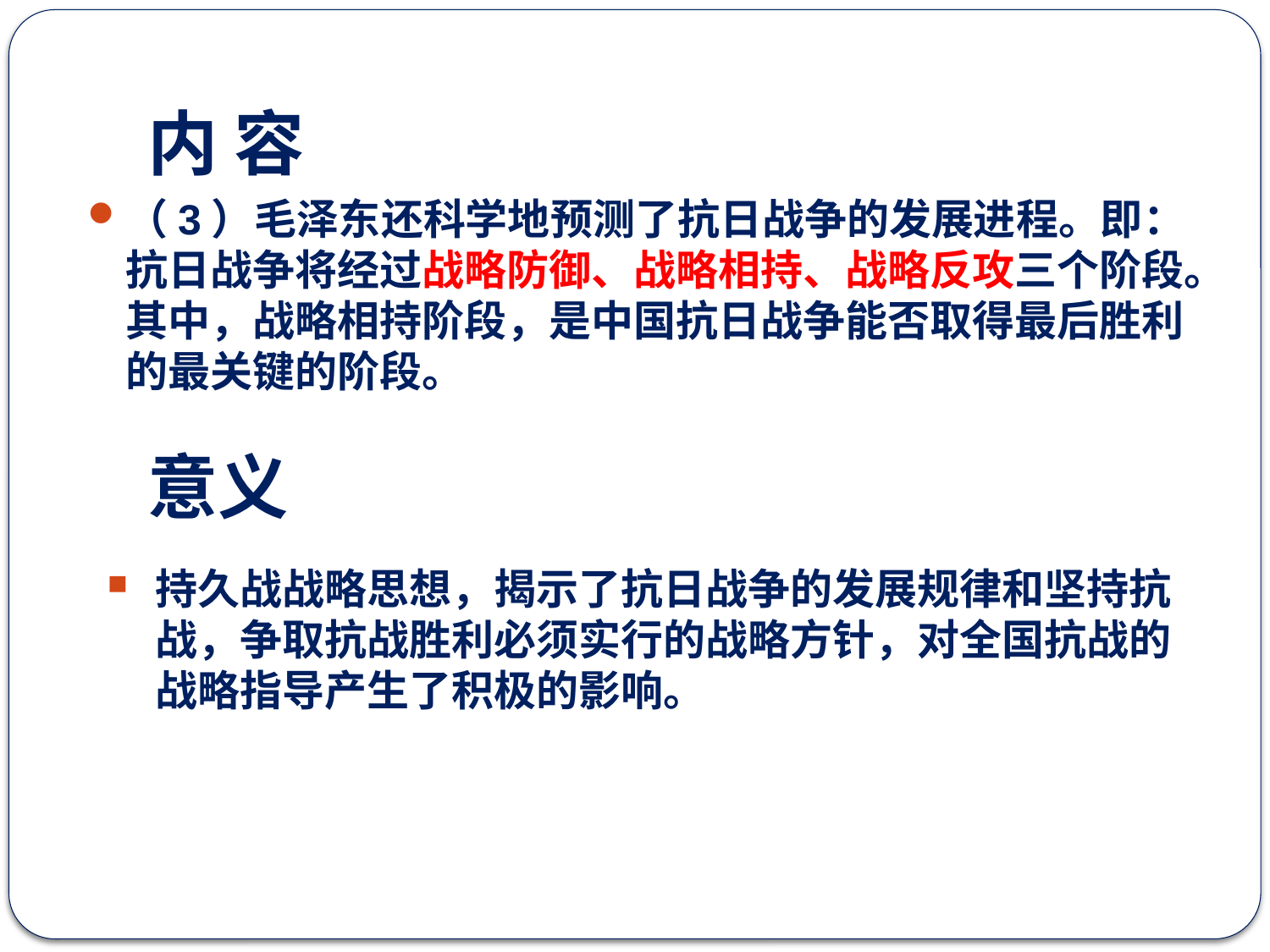

# 内 容
（3）毛泽东还科学地预测了抗日战争的发展进程。即：抗日战争将经过战略防御、战略相持、战略反攻三个阶段。其中，战略相持阶段，是中国抗日战争能否取得最后胜利的最关键的阶段。
意义
持久战战略思想，揭示了抗日战争的发展规律和坚持抗战，争取抗战胜利必须实行的战略方针，对全国抗战的战略指导产生了积极的影响。